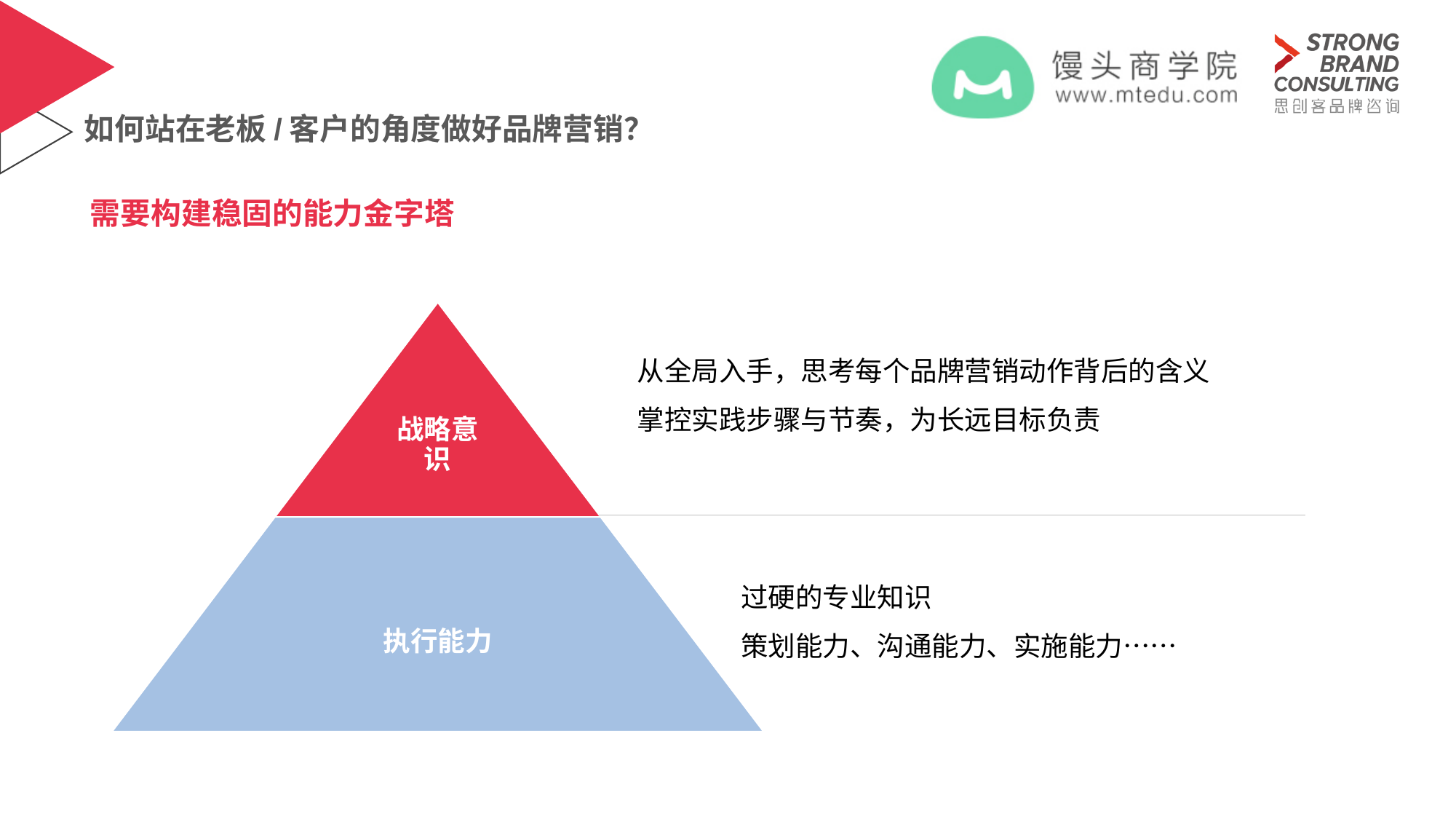

# 如何站在老板/客户的角度做好品牌营销？
需要构建稳固的能力金字塔
战略意识
执行能力
从全局入手，思考每个品牌营销动作背后的含义
掌控实践步骤与节奏，为长远目标负责
过硬的专业知识
策划能力、沟通能力、实施能力……